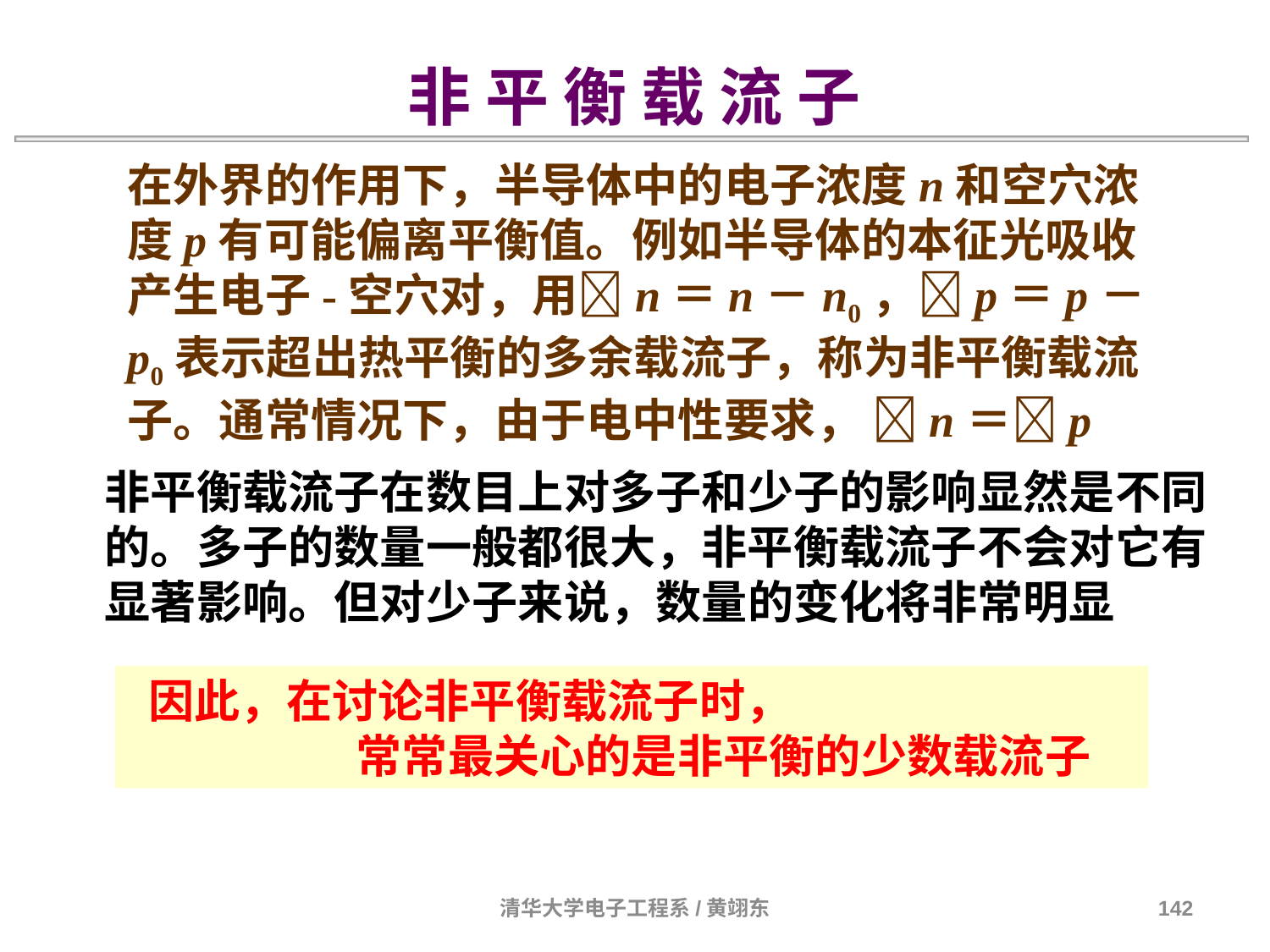

非 平 衡 载 流 子

在外界的作用下，半导体中的电子浓度n和空穴浓度p有可能偏离平衡值。例如半导体的本征光吸收产生电子-空穴对，用Δn＝n－n0，Δp＝p－p0表示超出热平衡的多余载流子，称为非平衡载流子。通常情况下，由于电中性要求， Δn＝Δp
非平衡载流子在数目上对多子和少子的影响显然是不同的。多子的数量一般都很大，非平衡载流子不会对它有显著影响。但对少子来说，数量的变化将非常明显
 因此，在讨论非平衡载流子时，
                     常常最关心的是非平衡的少数载流子
清华大学电子工程系/黄翊东
142